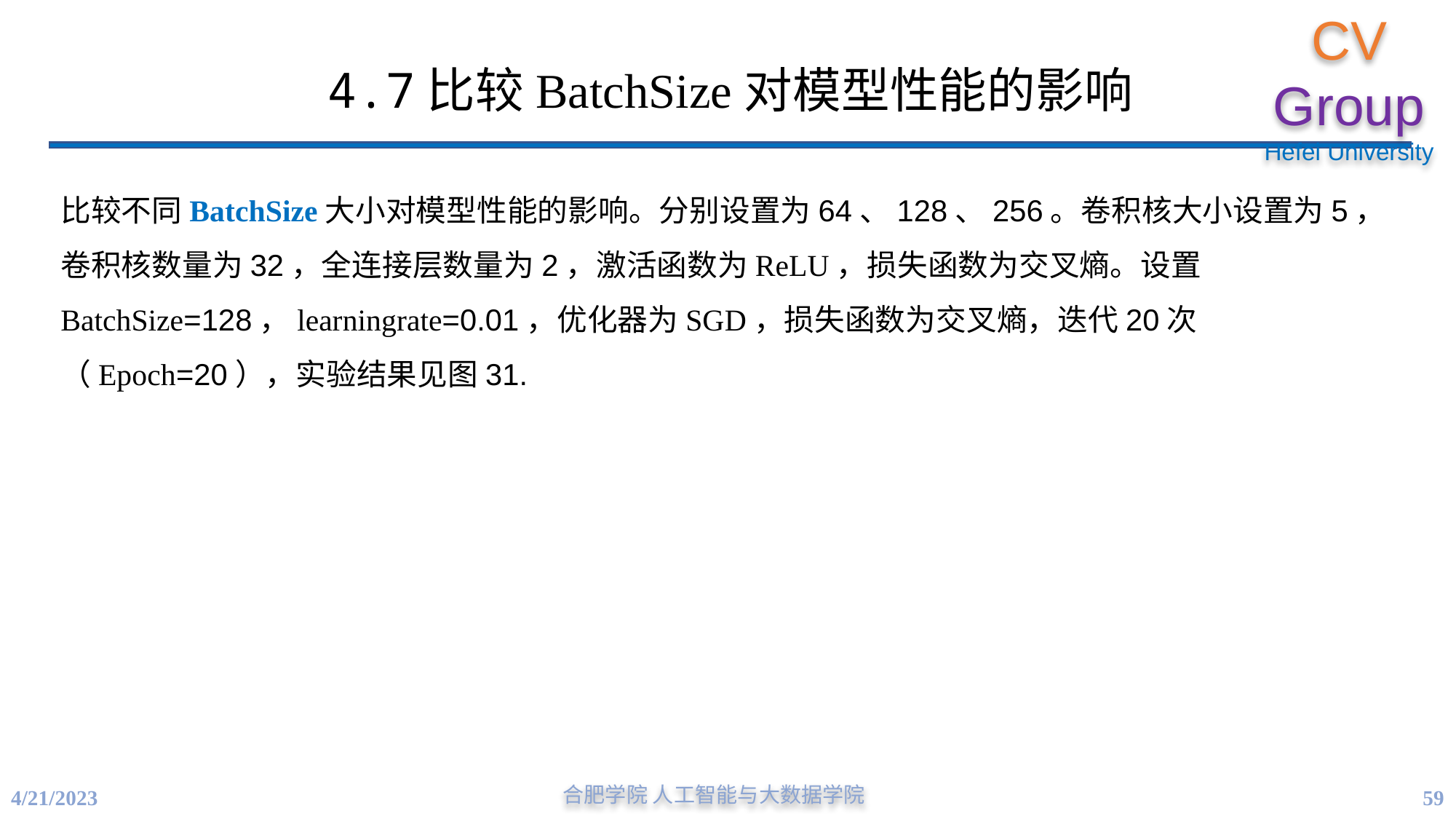

# 4.7比较BatchSize对模型性能的影响
比较不同BatchSize大小对模型性能的影响。分别设置为64、128、256。卷积核大小设置为5，卷积核数量为32，全连接层数量为2，激活函数为ReLU，损失函数为交叉熵。设置BatchSize=128，learningrate=0.01，优化器为SGD，损失函数为交叉熵，迭代20次（Epoch=20），实验结果见图31.
59
4/21/2023
合肥学院 人工智能与大数据学院